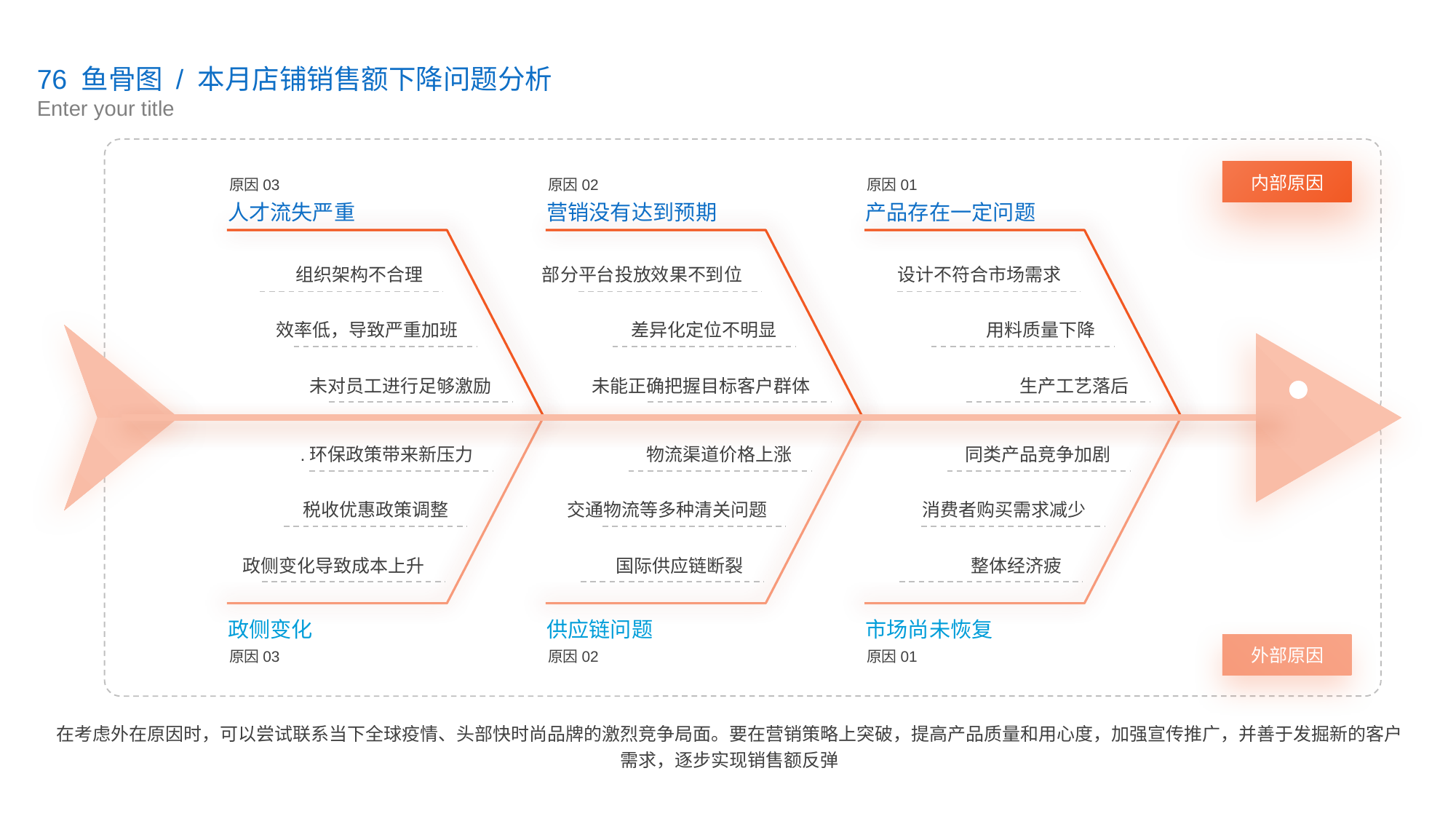

76 鱼骨图 / 本月店铺销售额下降问题分析
Enter your title

内部原因
原因03
原因02
原因01
人才流失严重
营销没有达到预期
产品存在一定问题

组织架构不合理
部分平台投放效果不到位
设计不符合市场需求
效率低，导致严重加班
差异化定位不明显
用料质量下降

未对员工进行足够激励
未能正确把握目标客户群体
生产工艺落后

.环保政策带来新压力
物流渠道价格上涨
同类产品竞争加剧
税收优惠政策调整
交通物流等多种清关问题
消费者购买需求减少
政侧变化导致成本上升
国际供应链断裂
整体经济疲
政侧变化
供应链问题
市场尚未恢复

外部原因
原因03
原因02
原因01
在考虑外在原因时，可以尝试联系当下全球疫情、头部快时尚品牌的激烈竞争局面。要在营销策略上突破，提高产品质量和用心度，加强宣传推广，并善于发掘新的客户需求，逐步实现销售额反弹